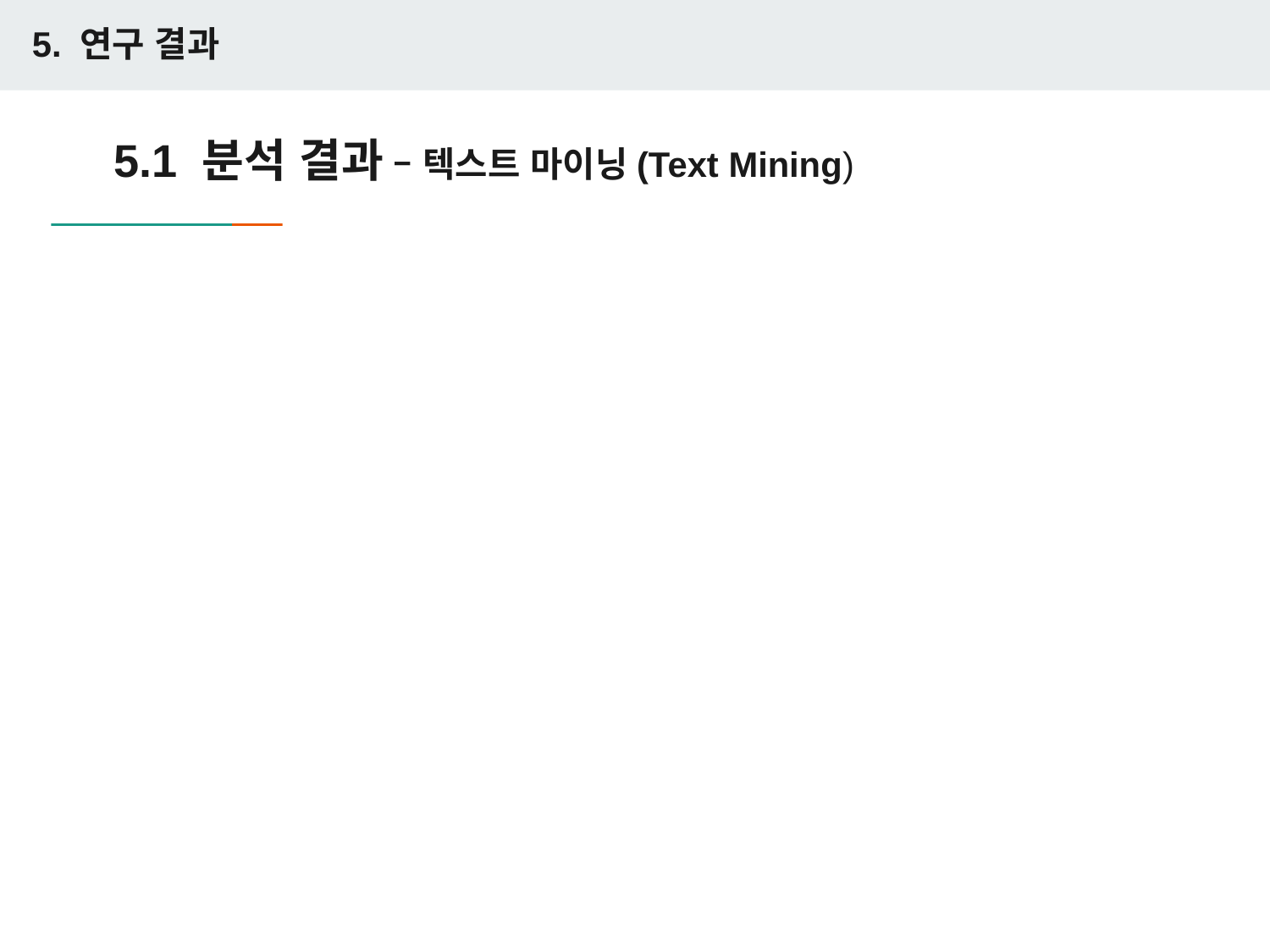

5. 연구 결과
# 5.1 분석 결과 – 텍스트 마이닝(Text Mining)